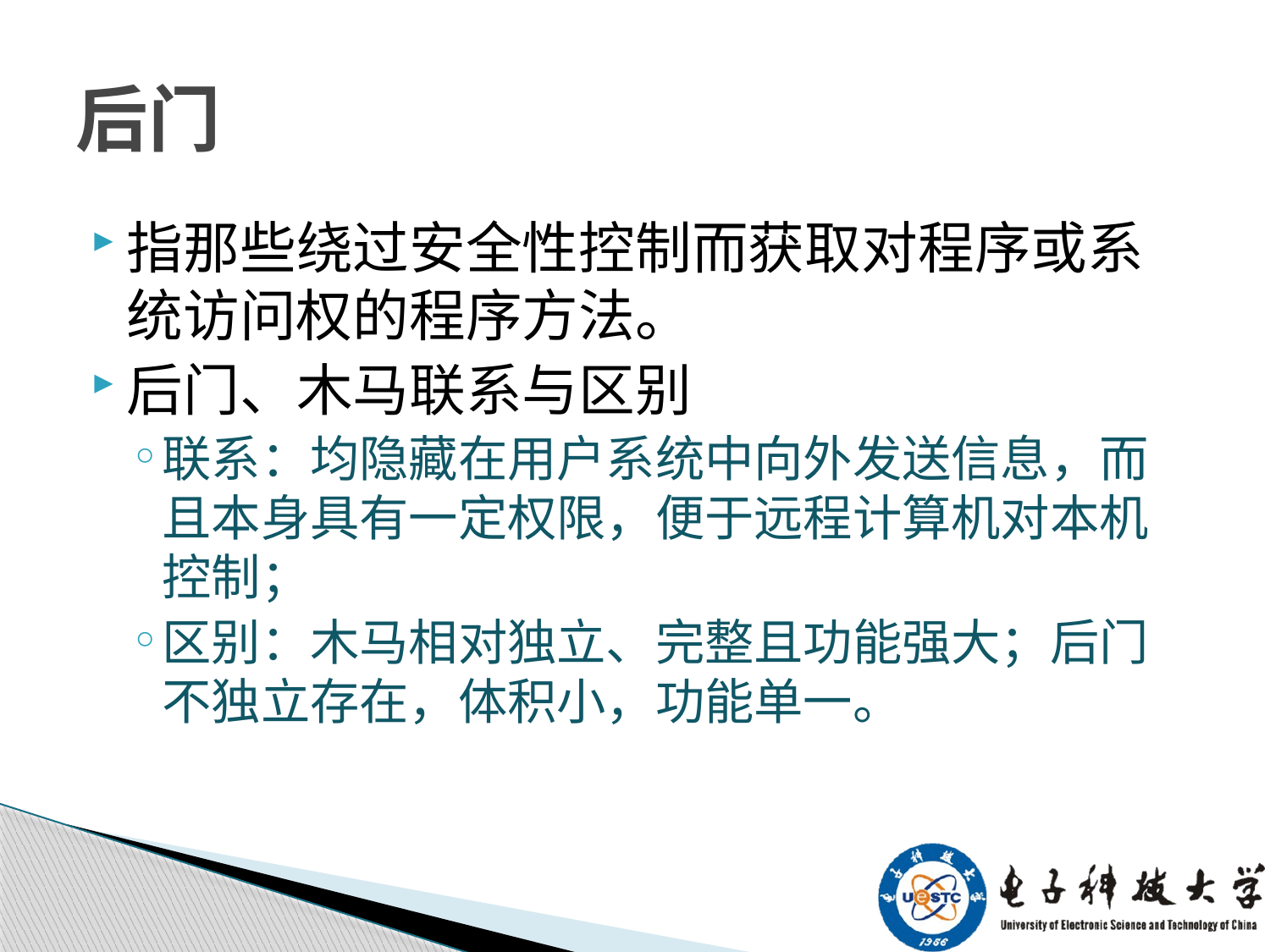

# 后门
指那些绕过安全性控制而获取对程序或系统访问权的程序方法。
后门、木马联系与区别
联系：均隐藏在用户系统中向外发送信息，而且本身具有一定权限，便于远程计算机对本机控制；
区别：木马相对独立、完整且功能强大；后门不独立存在，体积小，功能单一。